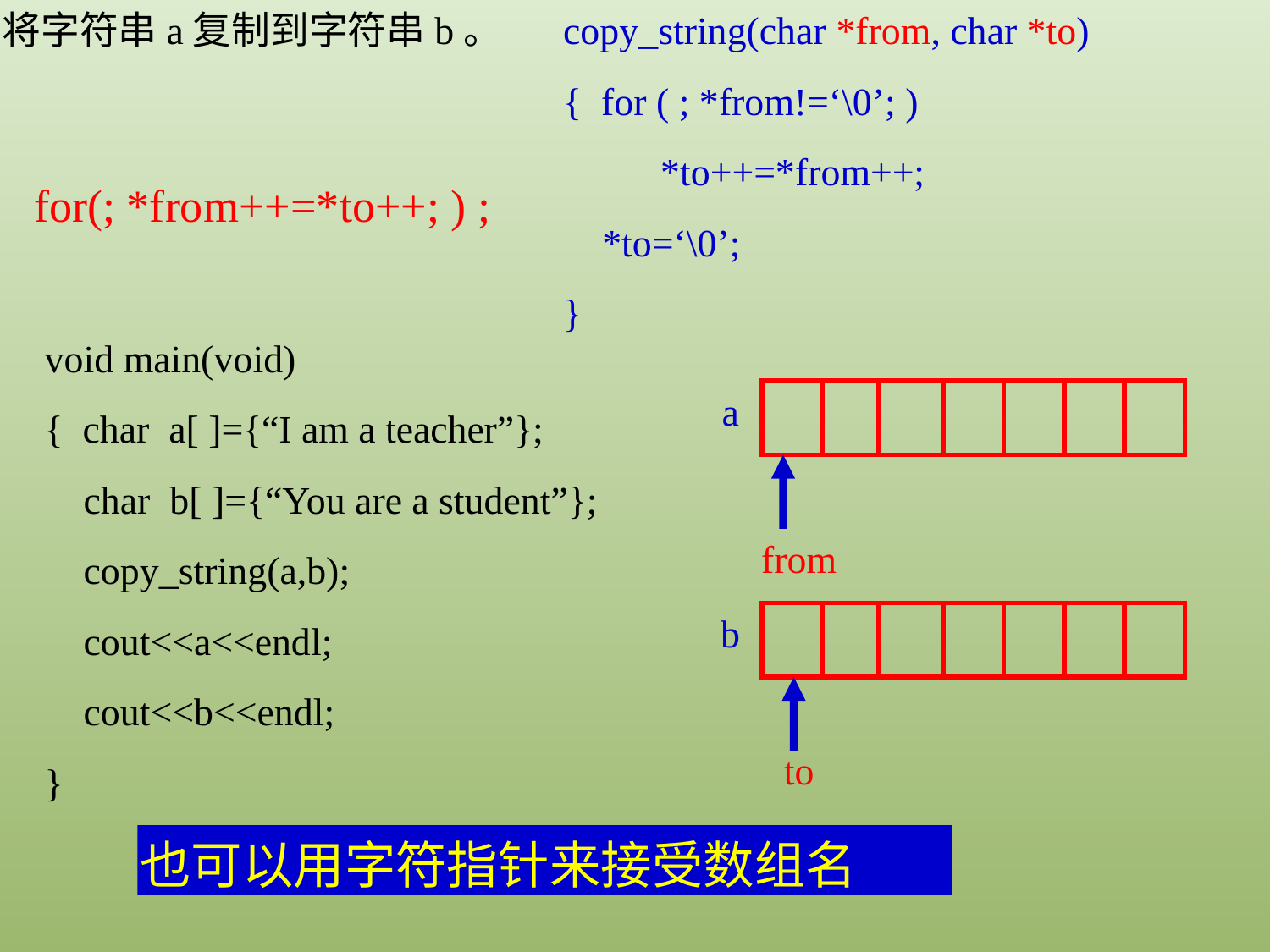

将字符串a复制到字符串b。
copy_string(char *from, char *to)
{  for ( ; *from!=‘\0’; )
          *to++=*from++;
    *to=‘\0’;
}
for(; *from++=*to++; ) ;
void main(void)
{  char  a[ ]={“I am a teacher”};
    char  b[ ]={“You are a student”};
    copy_string(a,b);
    cout<<a<<endl;
    cout<<b<<endl;
}
|  |  |  |  |  |  |  |
| --- | --- | --- | --- | --- | --- | --- |
a

from
b
|  |  |  |  |  |  |  |
| --- | --- | --- | --- | --- | --- | --- |

to
也可以用字符指针来接受数组名
485